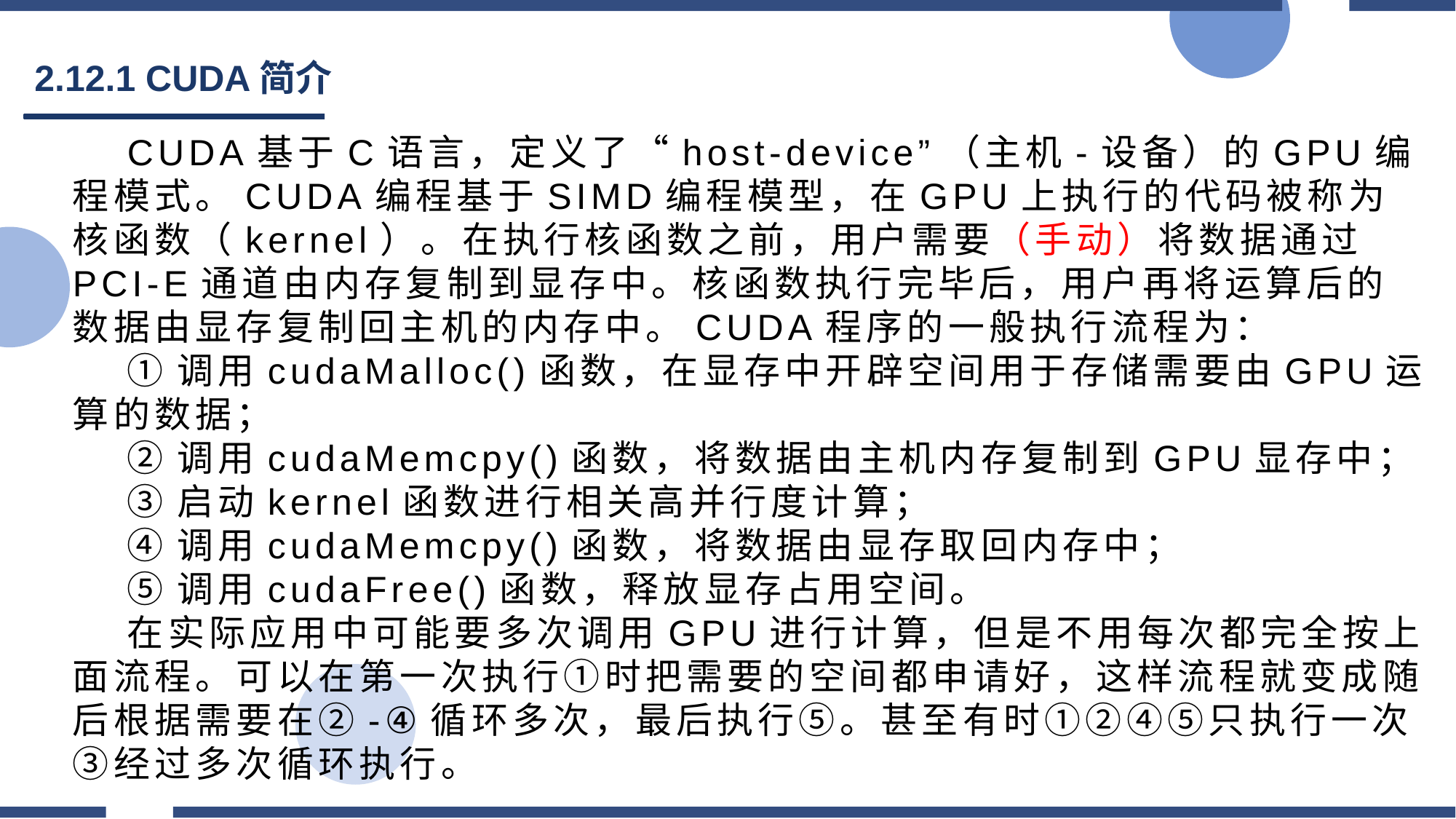

# 2.12.1 CUDA简介
CUDA基于C语言，定义了“host-device”（主机-设备）的GPU编程模式。CUDA编程基于SIMD编程模型，在GPU上执行的代码被称为核函数（kernel）。在执行核函数之前，用户需要（手动）将数据通过PCI-E通道由内存复制到显存中。核函数执行完毕后，用户再将运算后的数据由显存复制回主机的内存中。CUDA程序的一般执行流程为：
①调用cudaMalloc()函数，在显存中开辟空间用于存储需要由GPU运算的数据；
②调用cudaMemcpy()函数，将数据由主机内存复制到GPU显存中；
③启动kernel函数进行相关高并行度计算；
④调用cudaMemcpy()函数，将数据由显存取回内存中；
⑤调用cudaFree()函数，释放显存占用空间。
在实际应用中可能要多次调用GPU进行计算，但是不用每次都完全按上面流程。可以在第一次执行①时把需要的空间都申请好，这样流程就变成随后根据需要在②-④循环多次，最后执行⑤。甚至有时①②④⑤只执行一次③经过多次循环执行。